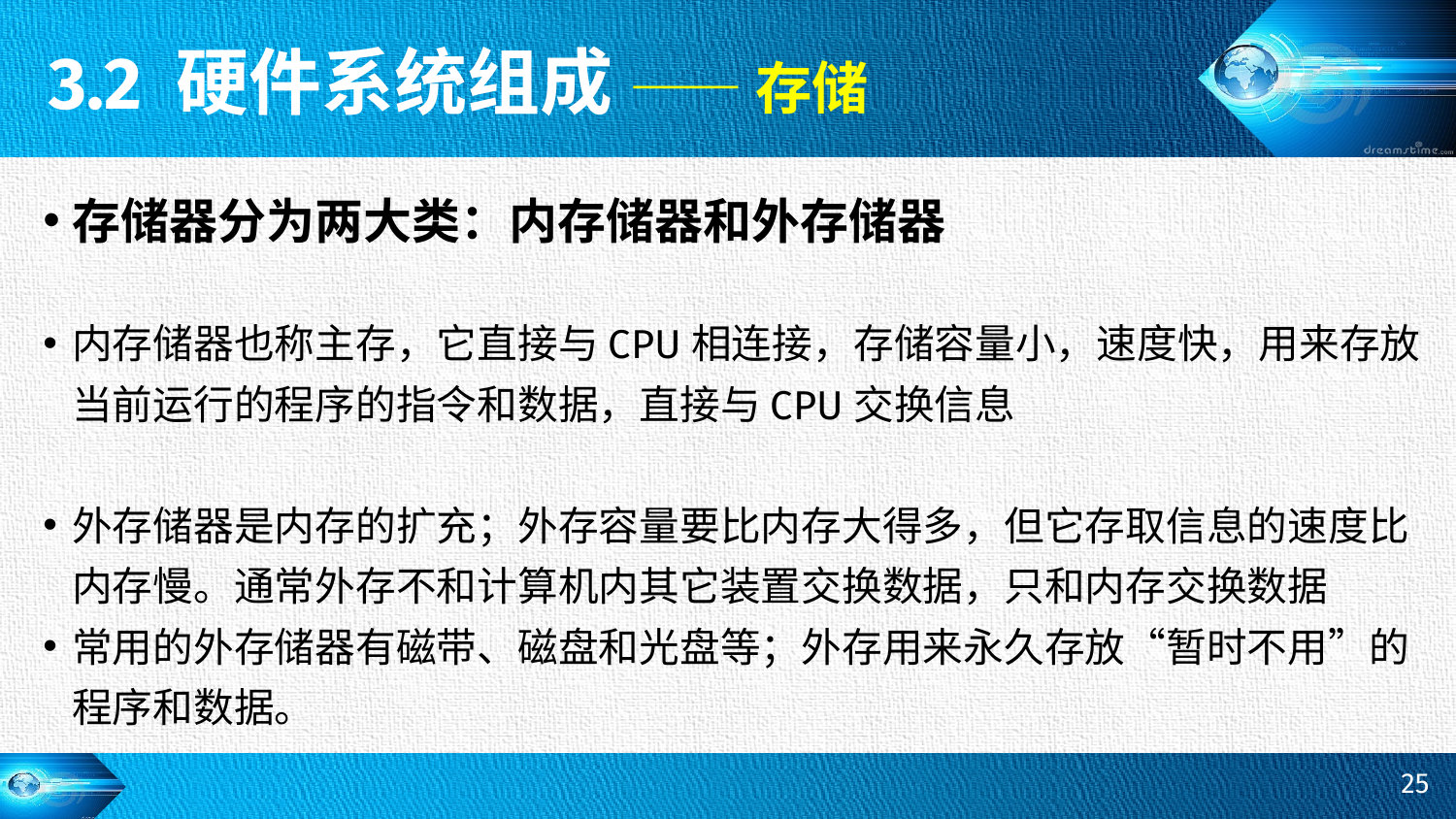

3.2 硬件系统组成 —— 存储
存储器分为两大类：内存储器和外存储器

内存储器也称主存，它直接与CPU相连接，存储容量小，速度快，用来存放当前运行的程序的指令和数据，直接与CPU交换信息

外存储器是内存的扩充；外存容量要比内存大得多，但它存取信息的速度比内存慢。通常外存不和计算机内其它装置交换数据，只和内存交换数据
常用的外存储器有磁带、磁盘和光盘等；外存用来永久存放“暂时不用”的程序和数据。
25